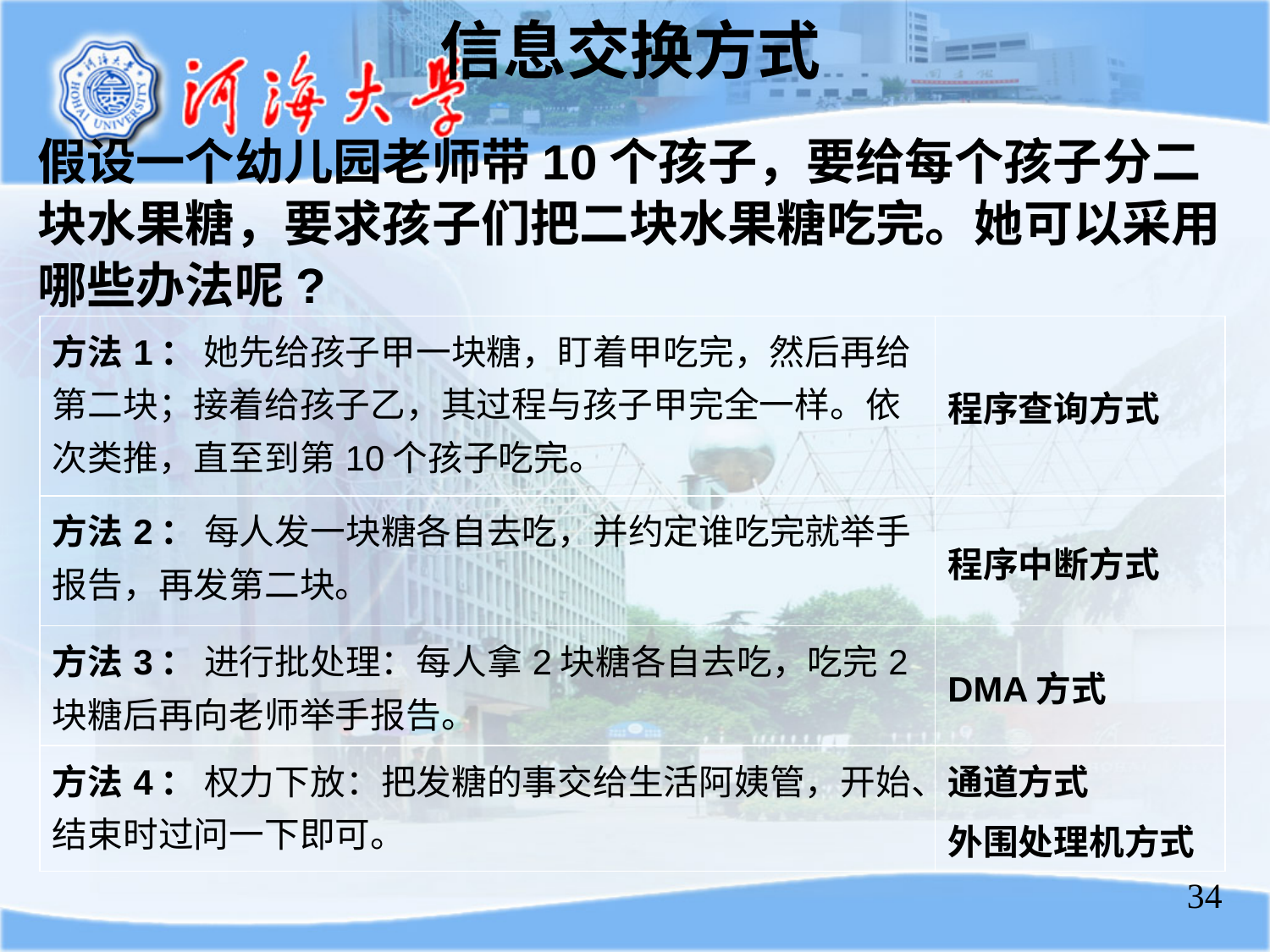

信息交换方式
假设一个幼儿园老师带10个孩子，要给每个孩子分二块水果糖，要求孩子们把二块水果糖吃完。她可以采用哪些办法呢?
| 方法1： 她先给孩子甲一块糖，盯着甲吃完，然后再给第二块；接着给孩子乙，其过程与孩子甲完全一样。依次类推，直至到第10个孩子吃完。 | 程序查询方式 |
| --- | --- |
| 方法2： 每人发一块糖各自去吃，并约定谁吃完就举手报告，再发第二块。 | 程序中断方式 |
| 方法3： 进行批处理：每人拿2块糖各自去吃，吃完2块糖后再向老师举手报告。 | DMA方式 |
| 方法4： 权力下放：把发糖的事交给生活阿姨管，开始、结束时过问一下即可。 | 通道方式 外围处理机方式 |
34